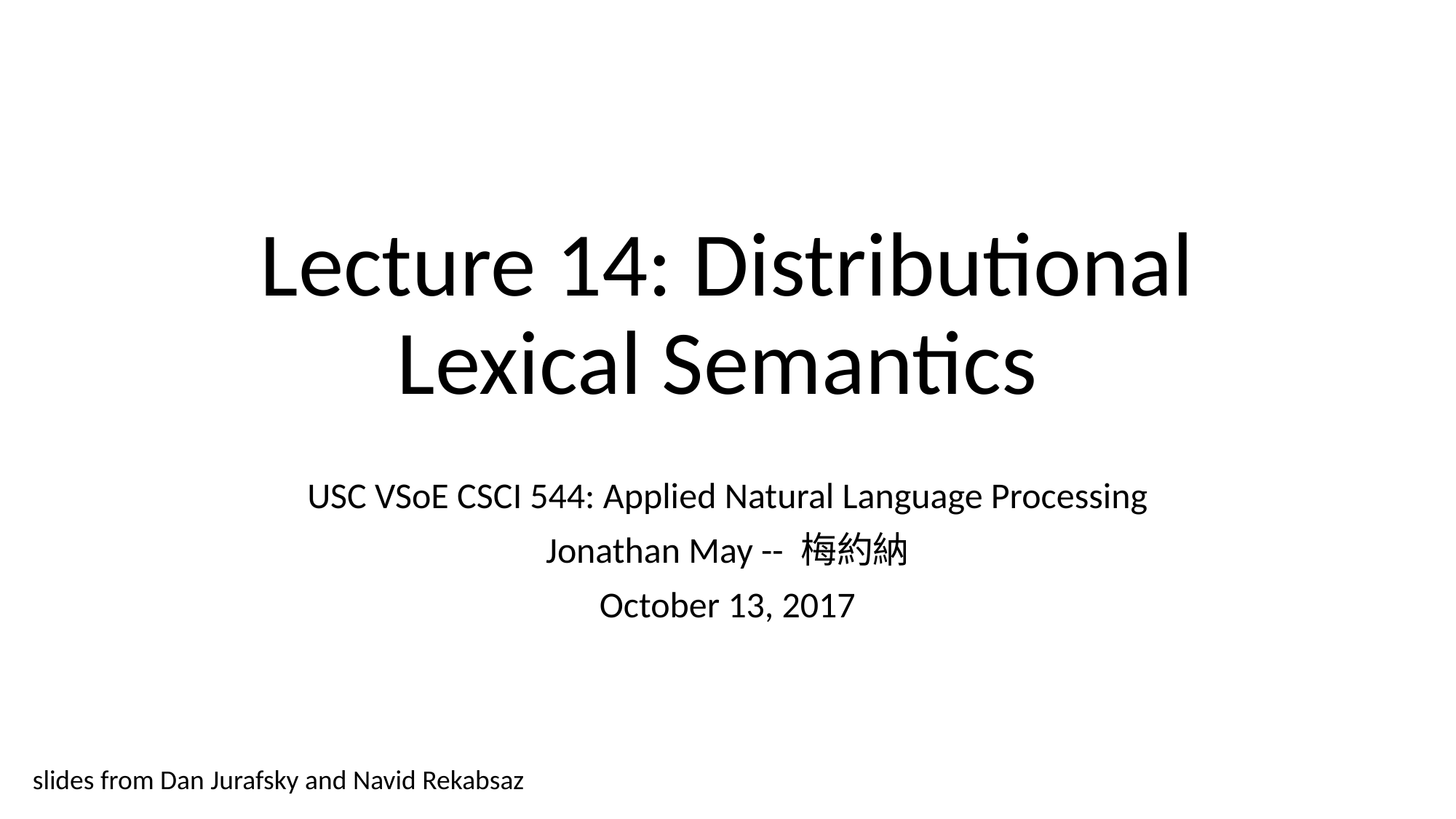

# Lecture 14: Distributional Lexical Semantics
USC VSoE CSCI 544: Applied Natural Language Processing
Jonathan May -- 梅約納
October 13, 2017
slides from Dan Jurafsky and Navid Rekabsaz